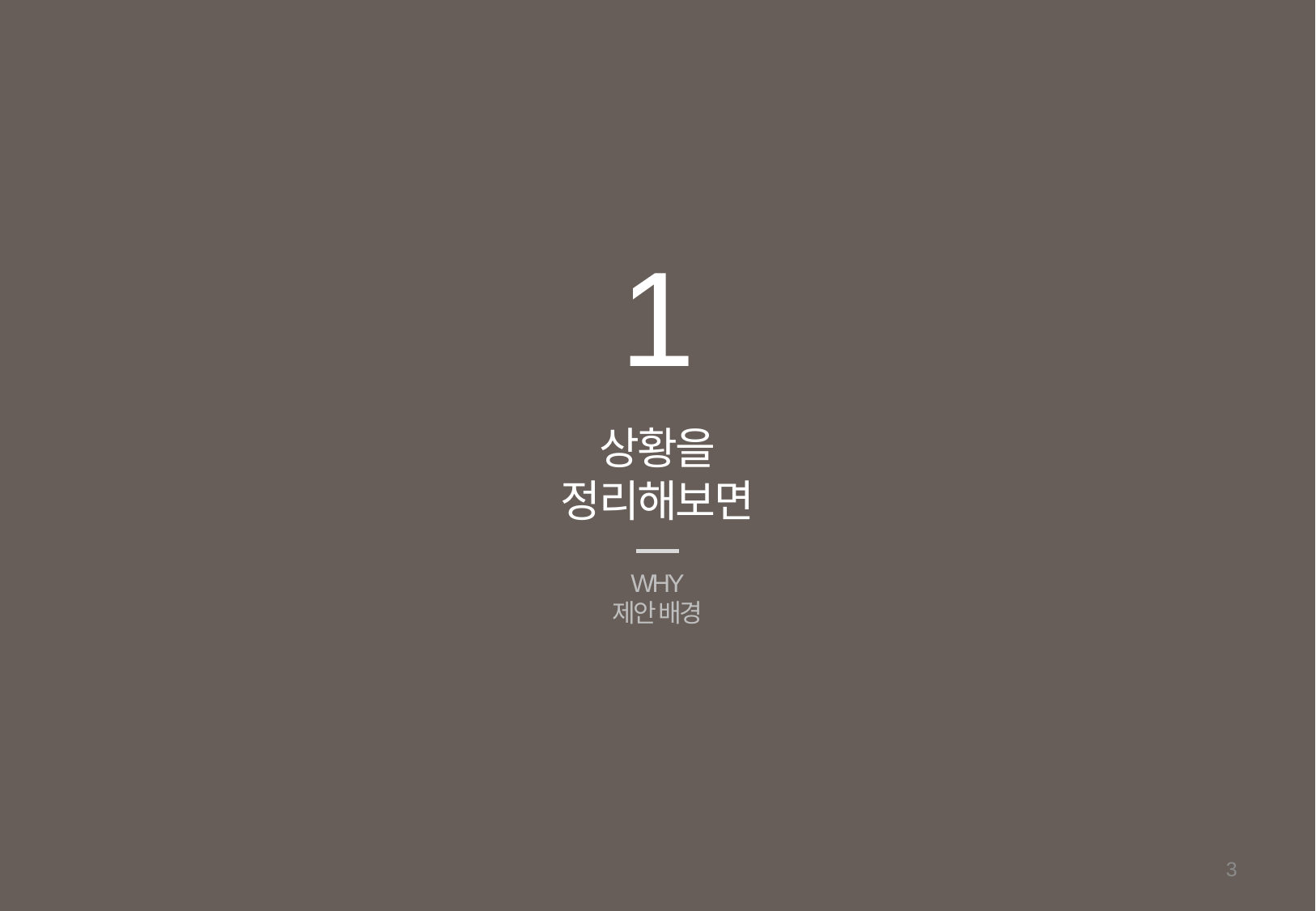

1
상황을
정리해보면
WHY
제안 배경
3